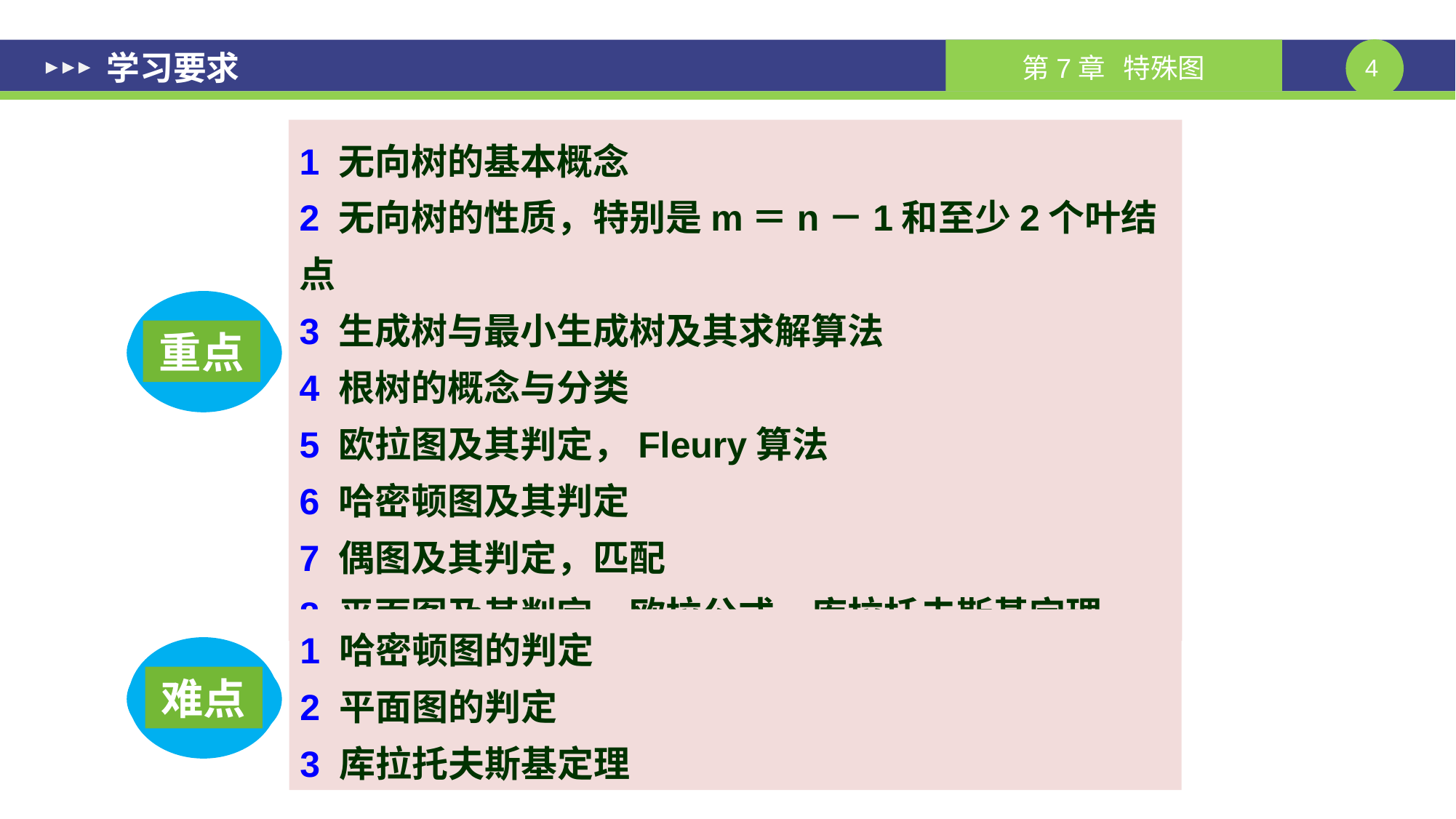

学习要求
1 无向树的基本概念
2 无向树的性质，特别是m＝n－1和至少2个叶结点
3 生成树与最小生成树及其求解算法
4 根树的概念与分类
5 欧拉图及其判定，Fleury算法
6 哈密顿图及其判定
7 偶图及其判定，匹配
8 平面图及其判定，欧拉公式，库拉托夫斯基定理

重点
1 哈密顿图的判定
2 平面图的判定
3 库拉托夫斯基定理

难点